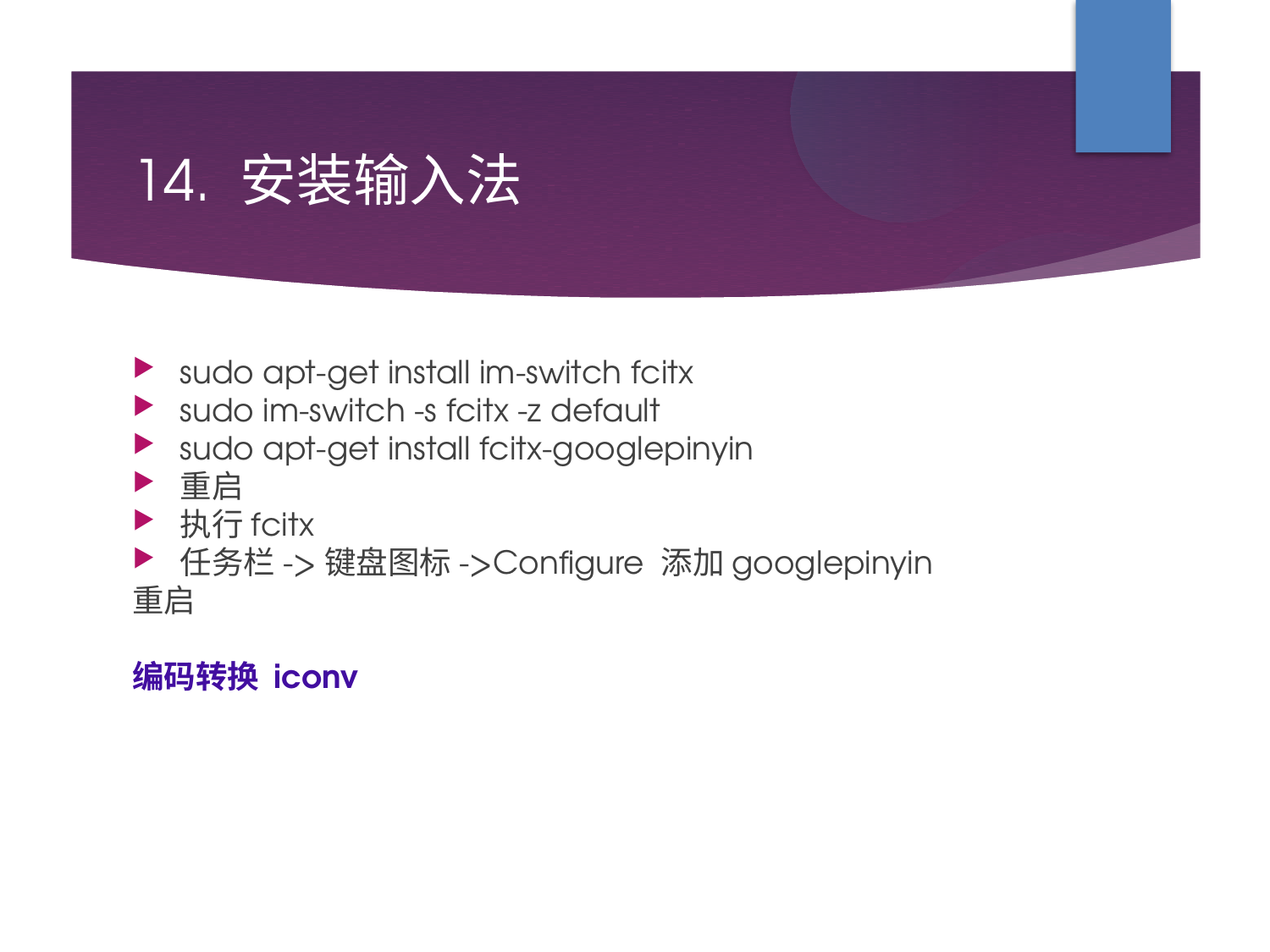

14. 安装输入法
sudo apt-get install im-switch fcitx
sudo im-switch -s fcitx -z default
sudo apt-get install fcitx-googlepinyin
重启
执行fcitx
任务栏->键盘图标->Configure 添加googlepinyin
重启

编码转换 iconv